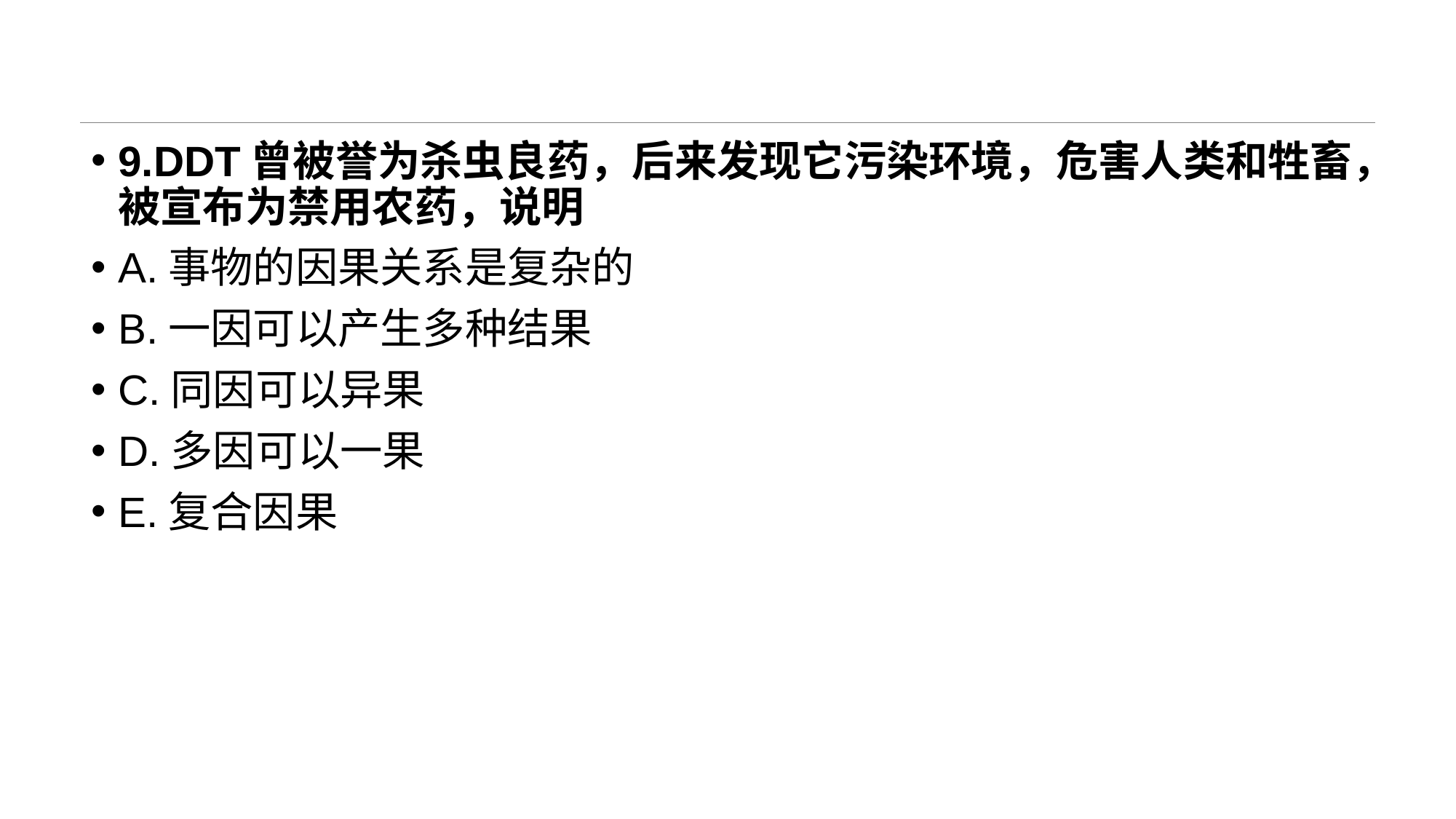

#
9.DDT曾被誉为杀虫良药，后来发现它污染环境，危害人类和牲畜，被宣布为禁用农药，说明
A.事物的因果关系是复杂的
B.一因可以产生多种结果
C.同因可以异果
D.多因可以一果
E.复合因果